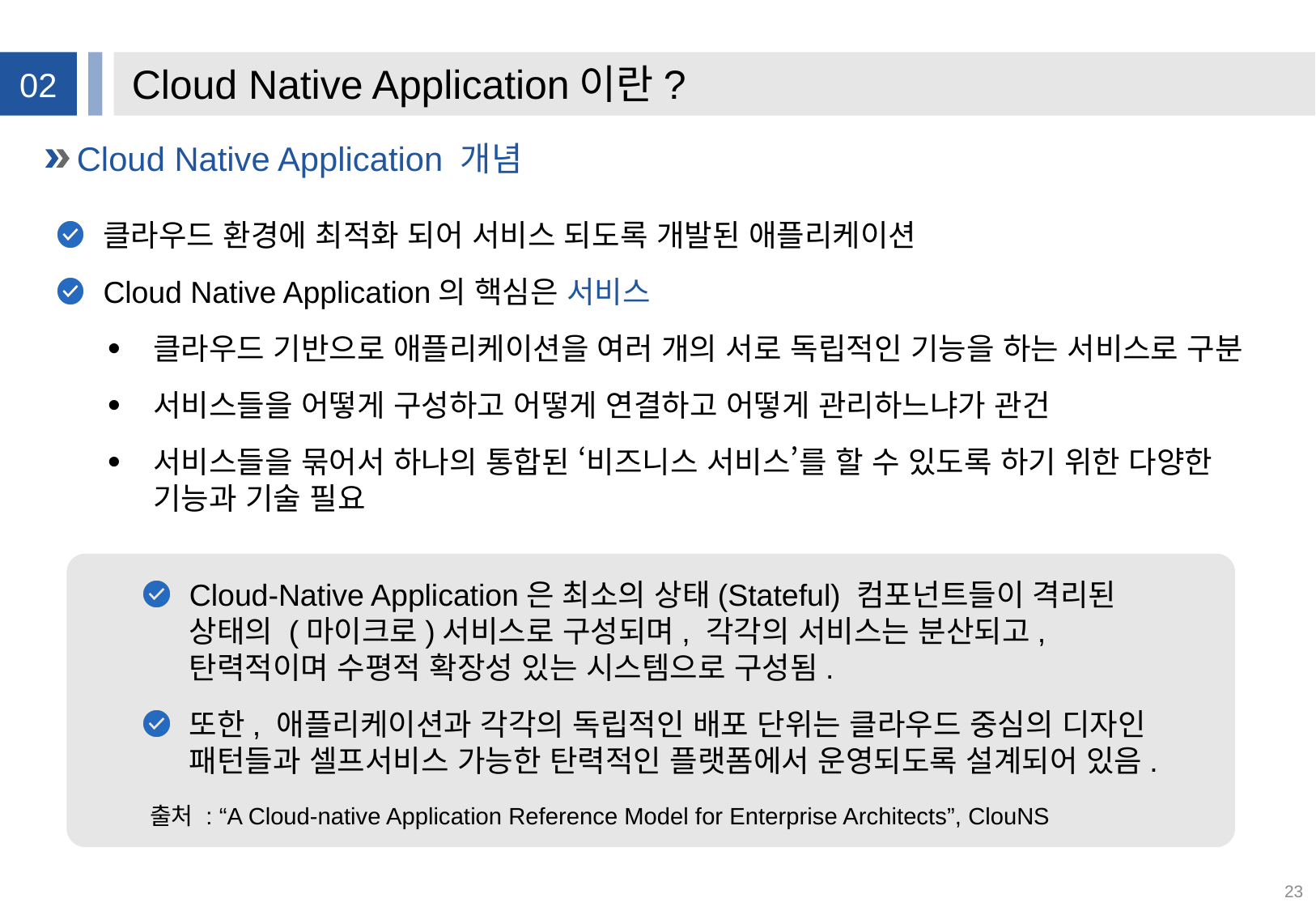

# Cloud Native Application이란?
02
Cloud Native Application 개념
클라우드 환경에 최적화 되어 서비스 되도록 개발된 애플리케이션
Cloud Native Application의 핵심은 서비스
클라우드 기반으로 애플리케이션을 여러 개의 서로 독립적인 기능을 하는 서비스로 구분
서비스들을 어떻게 구성하고 어떻게 연결하고 어떻게 관리하느냐가 관건
서비스들을 묶어서 하나의 통합된 ‘비즈니스 서비스’를 할 수 있도록 하기 위한 다양한 기능과 기술 필요
         출처 : “A Cloud-native Application Reference Model for Enterprise Architects”, ClouNS
Cloud-Native Application은 최소의 상태(Stateful) 컴포넌트들이 격리된 상태의 (마이크로)서비스로 구성되며, 각각의 서비스는 분산되고, 탄력적이며 수평적 확장성 있는 시스템으로 구성됨.
또한, 애플리케이션과 각각의 독립적인 배포 단위는 클라우드 중심의 디자인 패턴들과 셀프서비스 가능한 탄력적인 플랫폼에서 운영되도록 설계되어 있음.
23